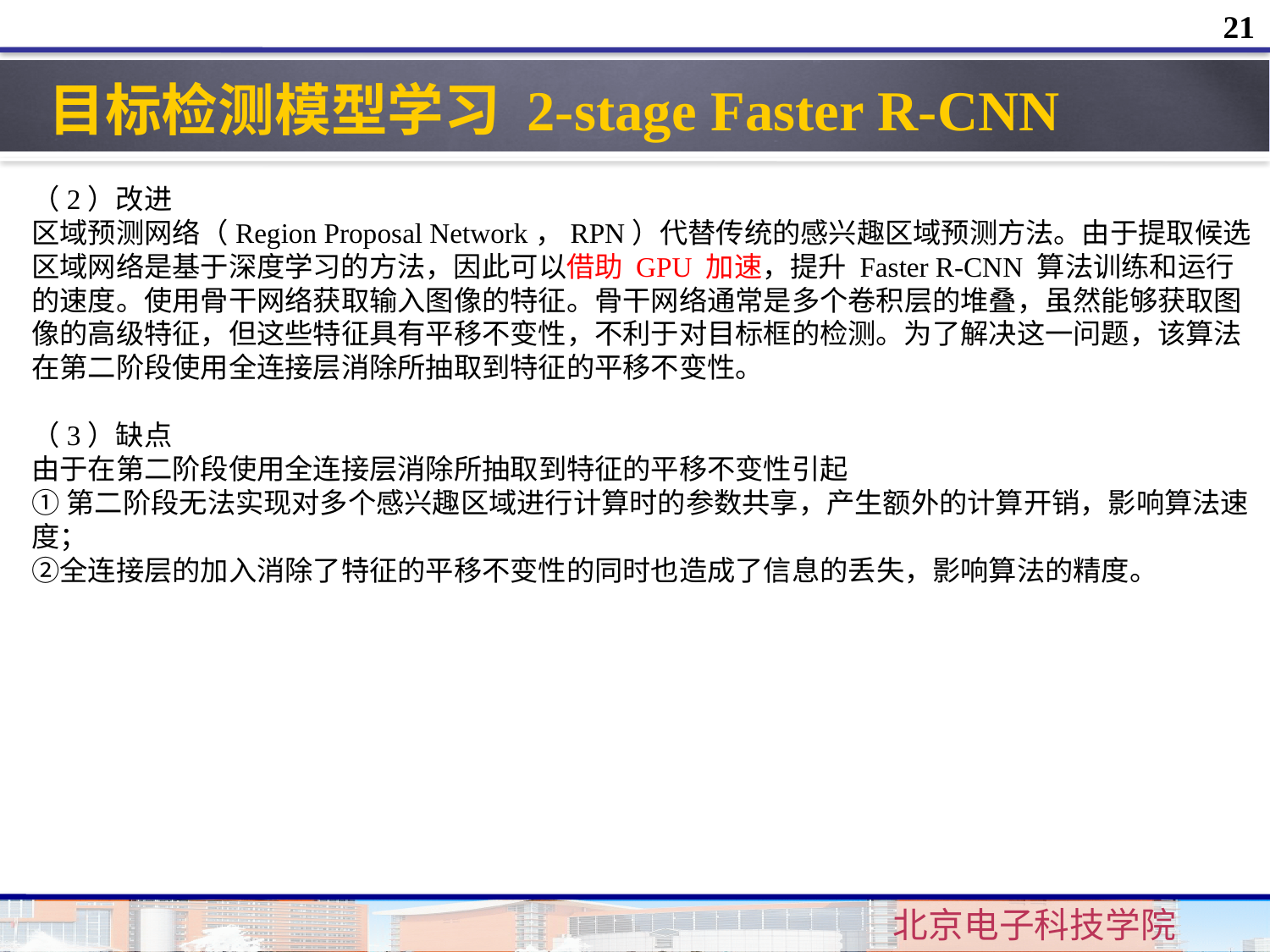

21
目标检测模型学习 2-stage Faster R-CNN
（2）改进
区域预测网络（Region Proposal Network，RPN）代替传统的感兴趣区域预测方法。由于提取候选区域网络是基于深度学习的方法，因此可以借助 GPU 加速，提升 Faster R-CNN 算法训练和运行的速度。使用骨干网络获取输入图像的特征。骨干网络通常是多个卷积层的堆叠，虽然能够获取图像的高级特征，但这些特征具有平移不变性，不利于对目标框的检测。为了解决这一问题，该算法在第二阶段使用全连接层消除所抽取到特征的平移不变性。

（3）缺点
由于在第二阶段使用全连接层消除所抽取到特征的平移不变性引起
①第二阶段无法实现对多个感兴趣区域进行计算时的参数共享，产生额外的计算开销，影响算法速度；
②全连接层的加入消除了特征的平移不变性的同时也造成了信息的丢失，影响算法的精度。